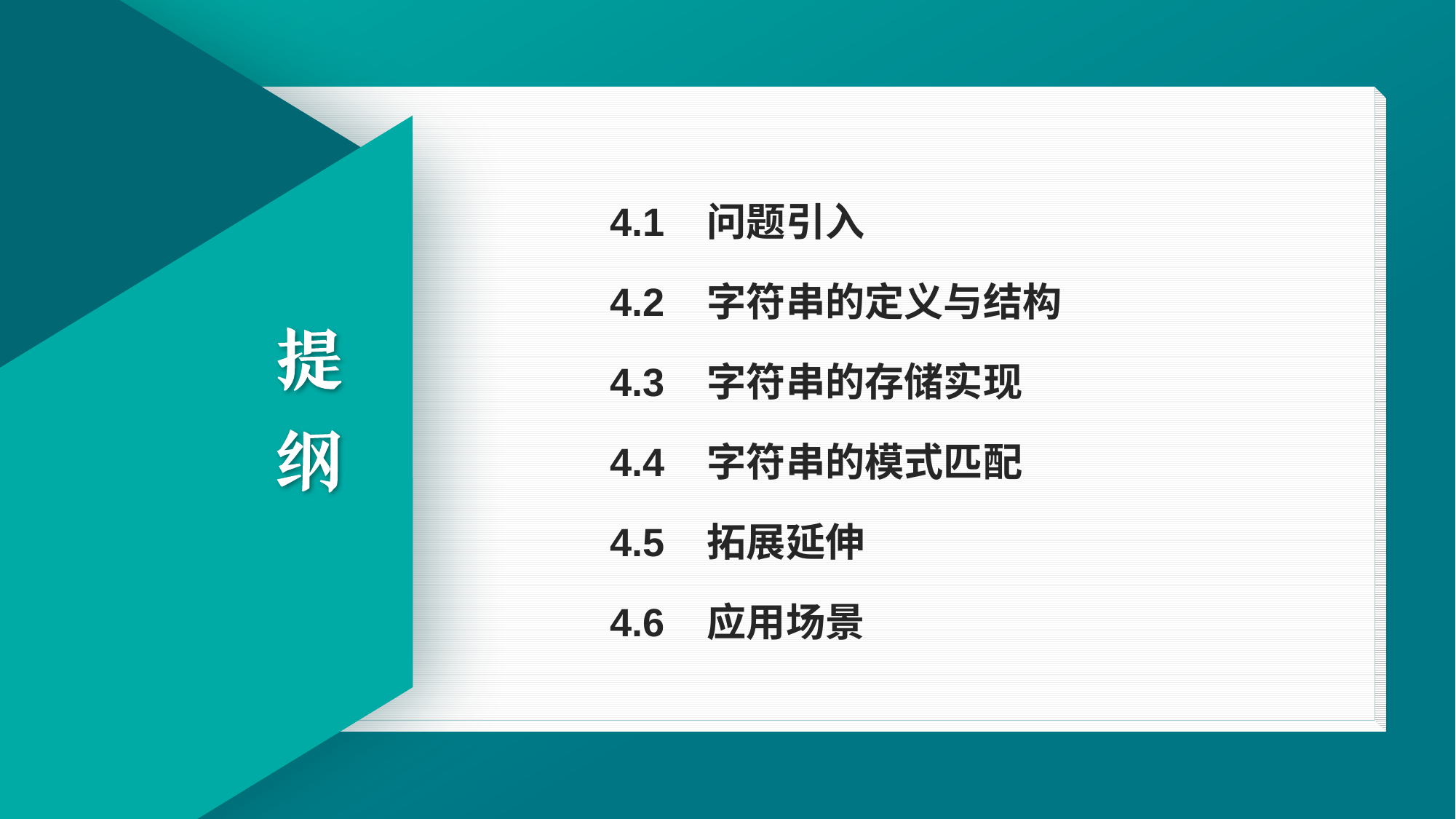

4.1   问题引入
4.2   字符串的定义与结构
4.3   字符串的存储实现
4.4   字符串的模式匹配
4.5   拓展延伸
4.6   应用场景